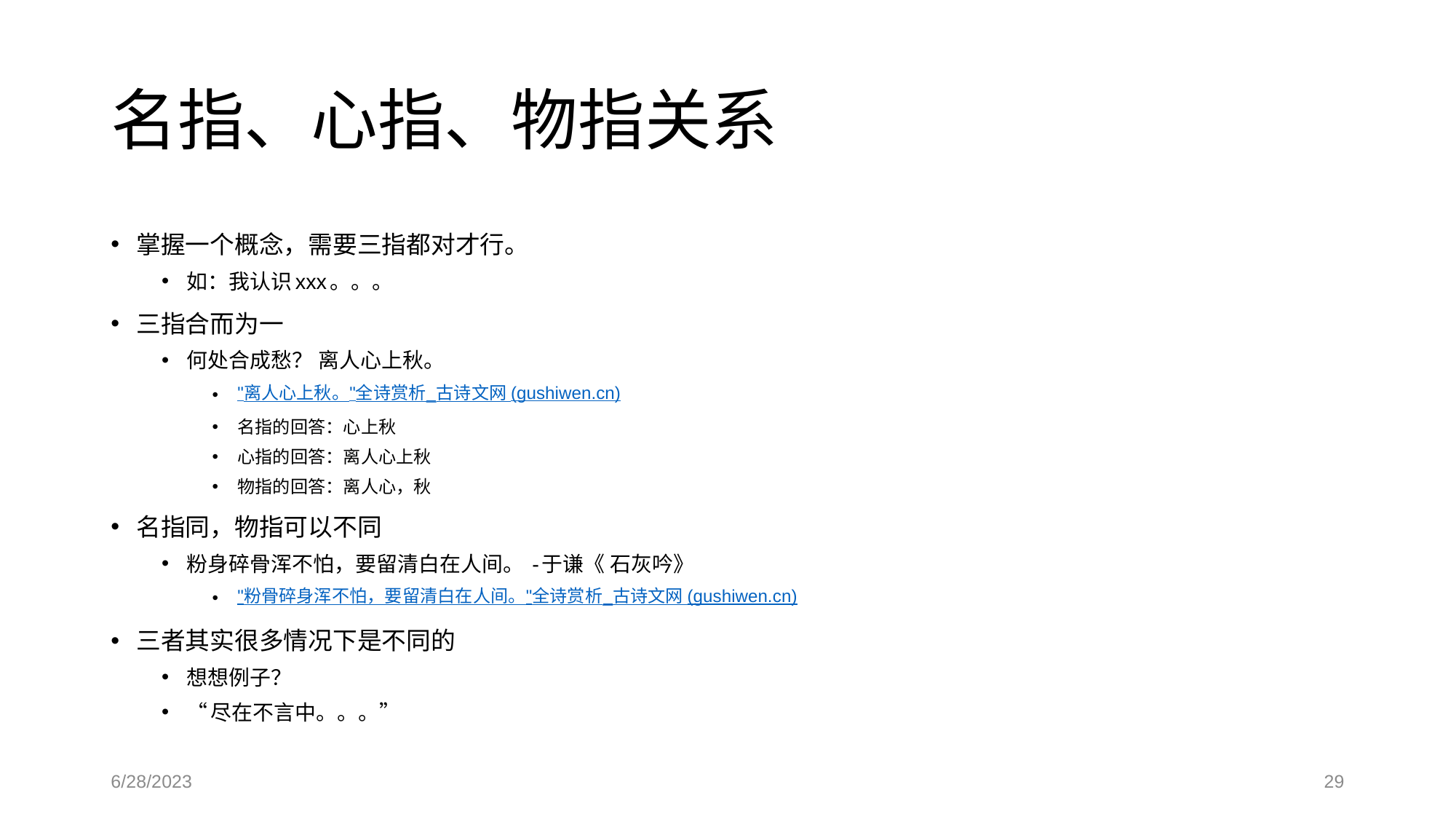

# 名指、心指、物指关系
掌握一个概念，需要三指都对才行。
如：我认识xxx。。。
三指合而为一
何处合成愁？ 离人心上秋。
"离人心上秋。"全诗赏析_古诗文网 (gushiwen.cn)
名指的回答：心上秋
心指的回答：离人心上秋
物指的回答：离人心，秋
名指同，物指可以不同
粉身碎骨浑不怕，要留清白在人间。 -于谦《 石灰吟》
"粉骨碎身浑不怕，要留清白在人间。"全诗赏析_古诗文网 (gushiwen.cn)
三者其实很多情况下是不同的
想想例子？
“尽在不言中。。。”
6/28/2023
29